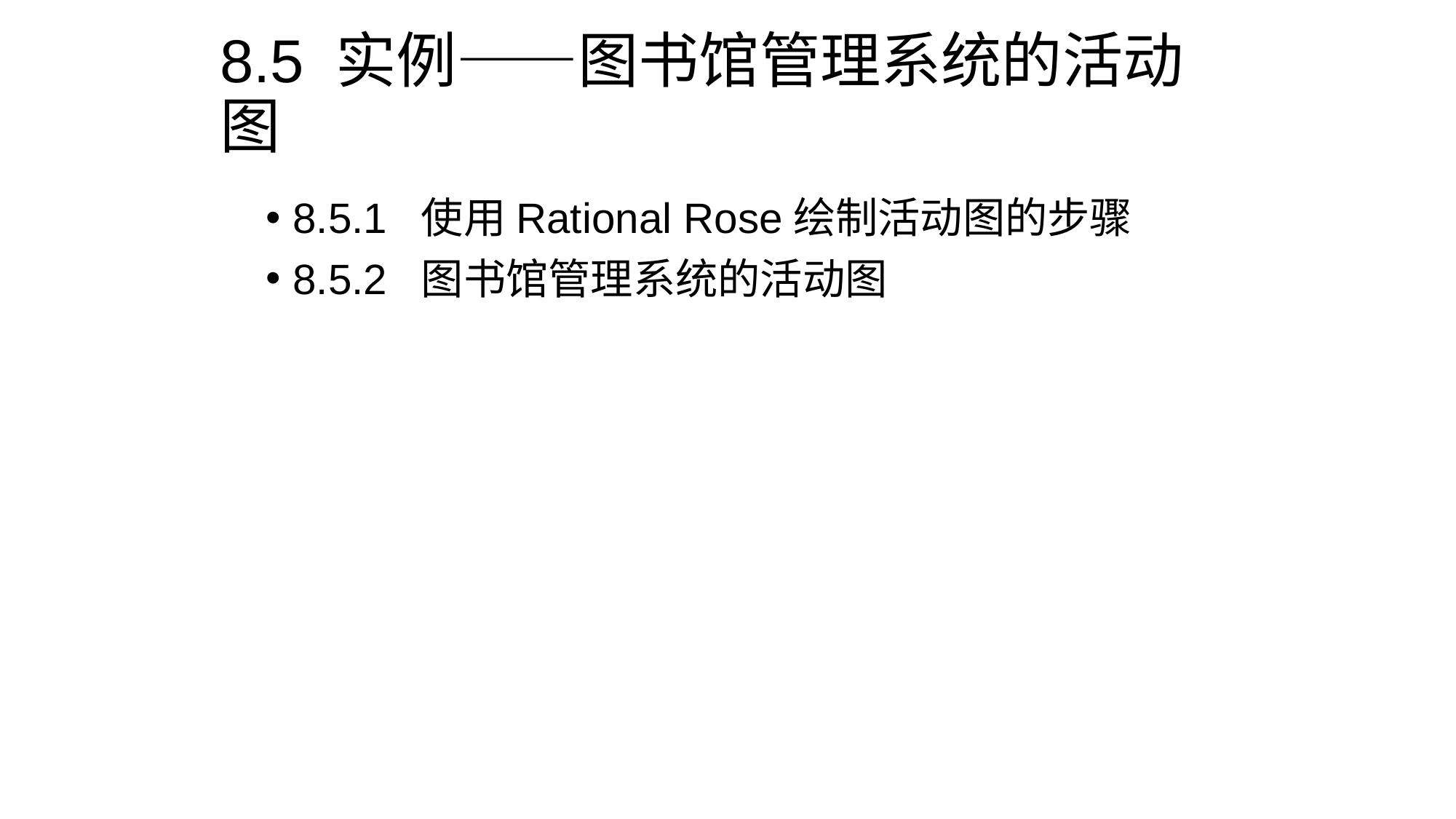

# 8.5 实例——图书馆管理系统的活动图
8.5.1  使用Rational Rose绘制活动图的步骤
8.5.2  图书馆管理系统的活动图